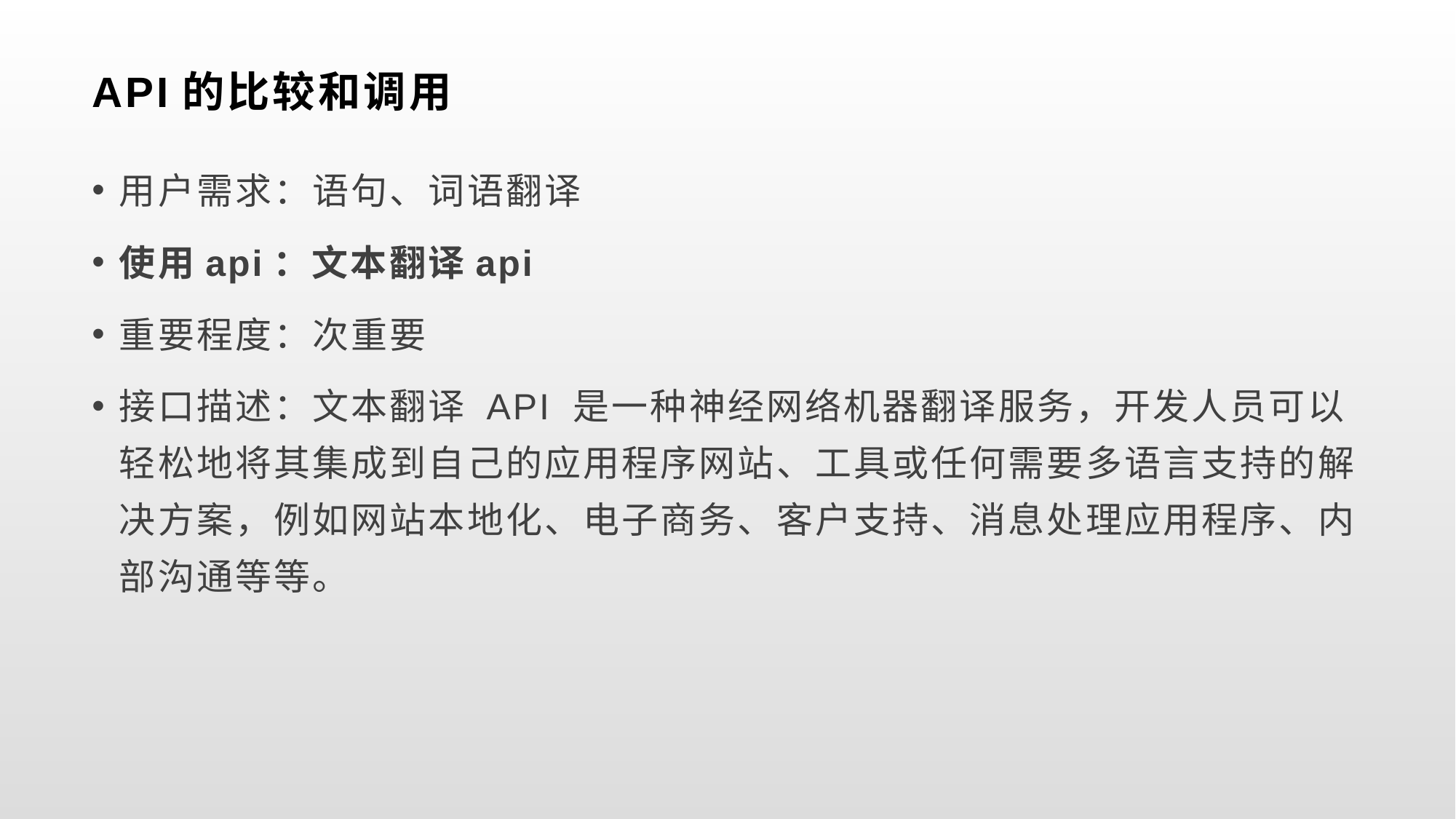

# API的比较和调用
用户需求：语句、词语翻译
使用api：文本翻译api
重要程度：次重要
接口描述：文本翻译 API 是一种神经网络机器翻译服务，开发人员可以轻松地将其集成到自己的应用程序网站、工具或任何需要多语言支持的解决方案，例如网站本地化、电子商务、客户支持、消息处理应用程序、内部沟通等等。